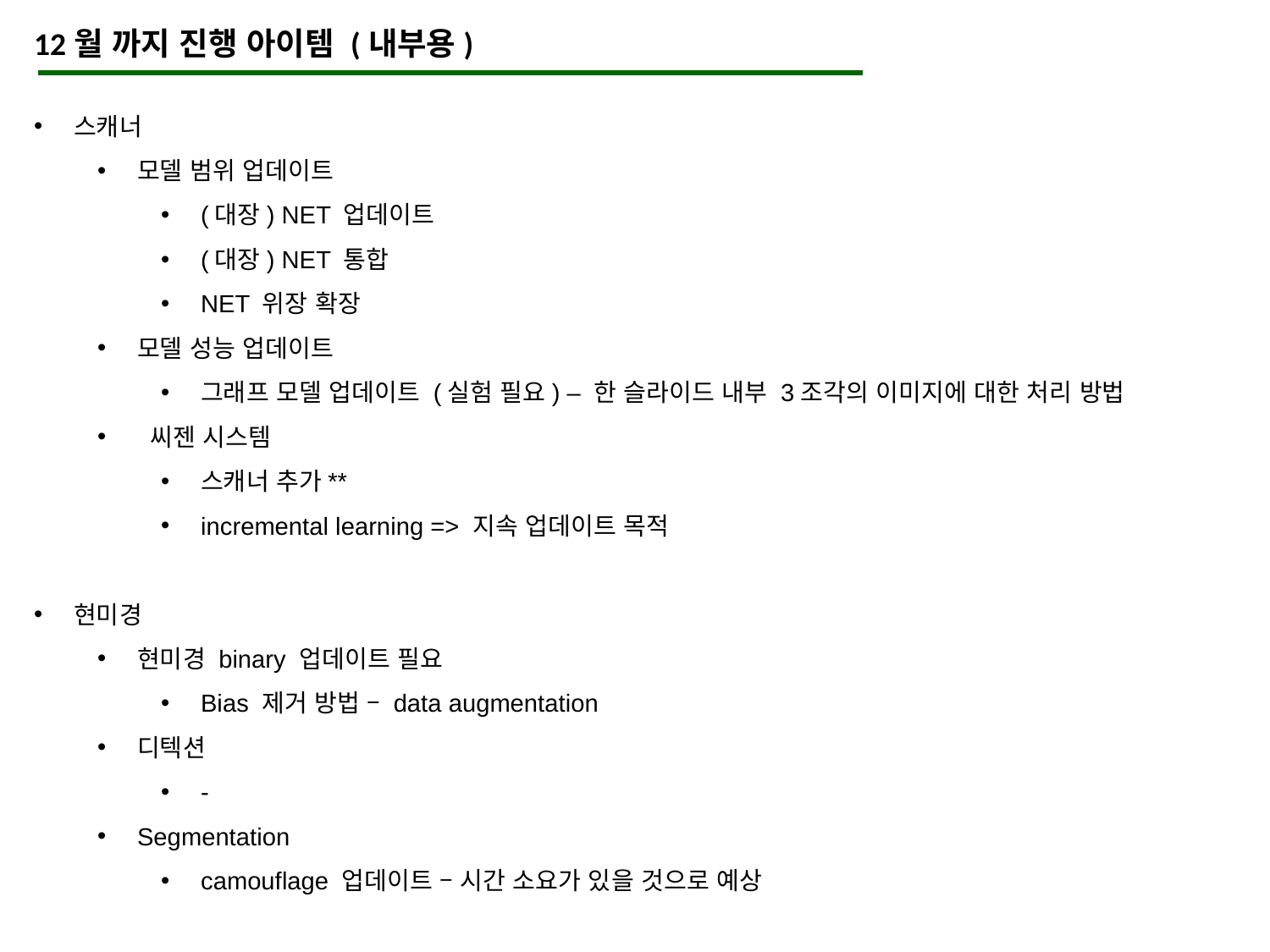

12월 까지 진행 아이템 (내부용)
스캐너
모델 범위 업데이트
(대장) NET 업데이트
(대장) NET 통합
NET 위장 확장
모델 성능 업데이트
그래프 모델 업데이트 (실험 필요) – 한 슬라이드 내부 3조각의 이미지에 대한 처리 방법
 씨젠 시스템
스캐너 추가**
incremental learning => 지속 업데이트 목적

현미경
현미경 binary 업데이트 필요
Bias 제거 방법 – data augmentation
디텍션
-
Segmentation
camouflage 업데이트 – 시간 소요가 있을 것으로 예상